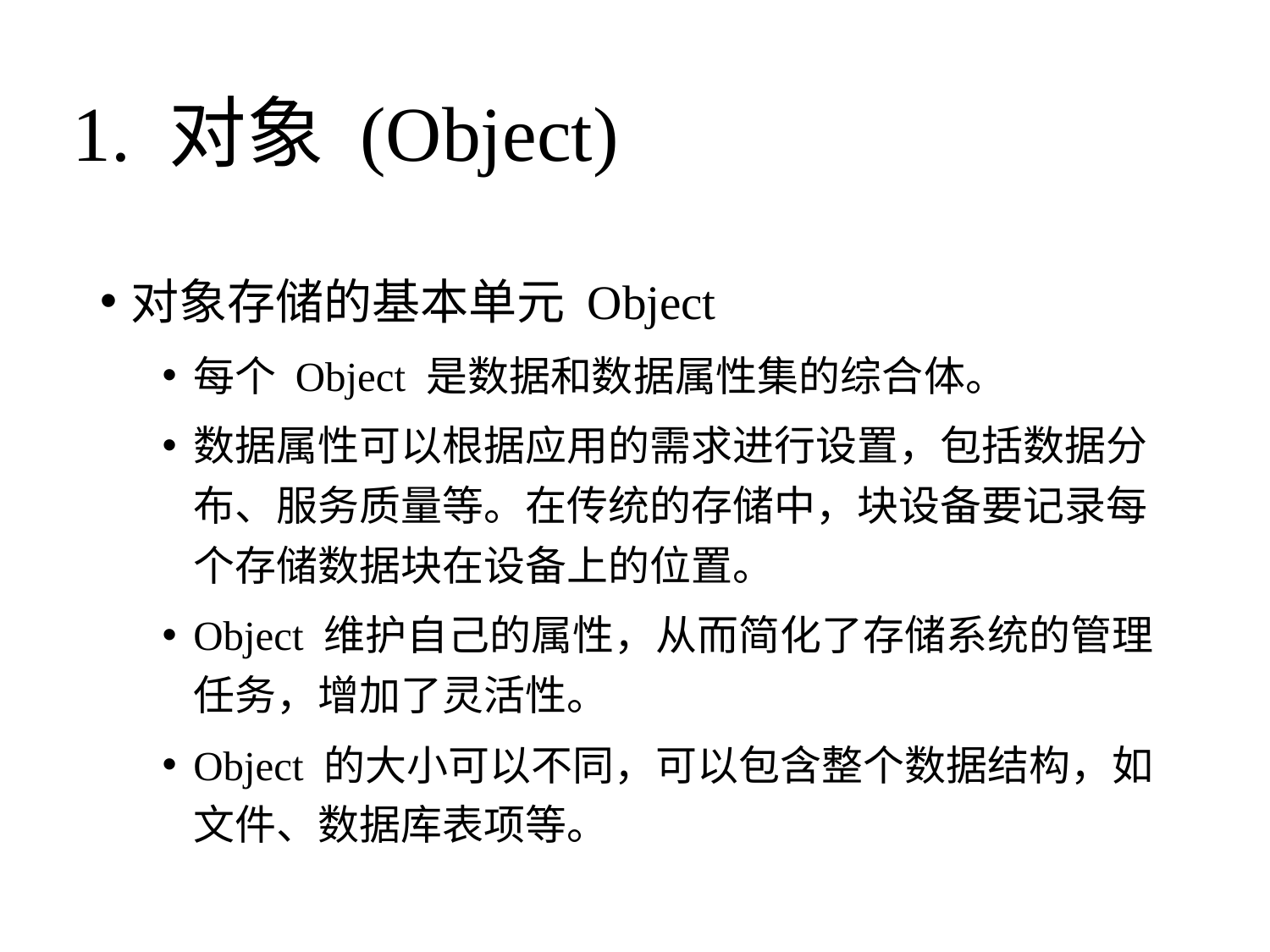

# 1. 对象 (Object)
对象存储的基本单元 Object
每个 Object 是数据和数据属性集的综合体。
数据属性可以根据应用的需求进行设置，包括数据分布、服务质量等。在传统的存储中，块设备要记录每个存储数据块在设备上的位置。
Object 维护自己的属性，从而简化了存储系统的管理任务，增加了灵活性。
Object 的大小可以不同，可以包含整个数据结构，如文件、数据库表项等。